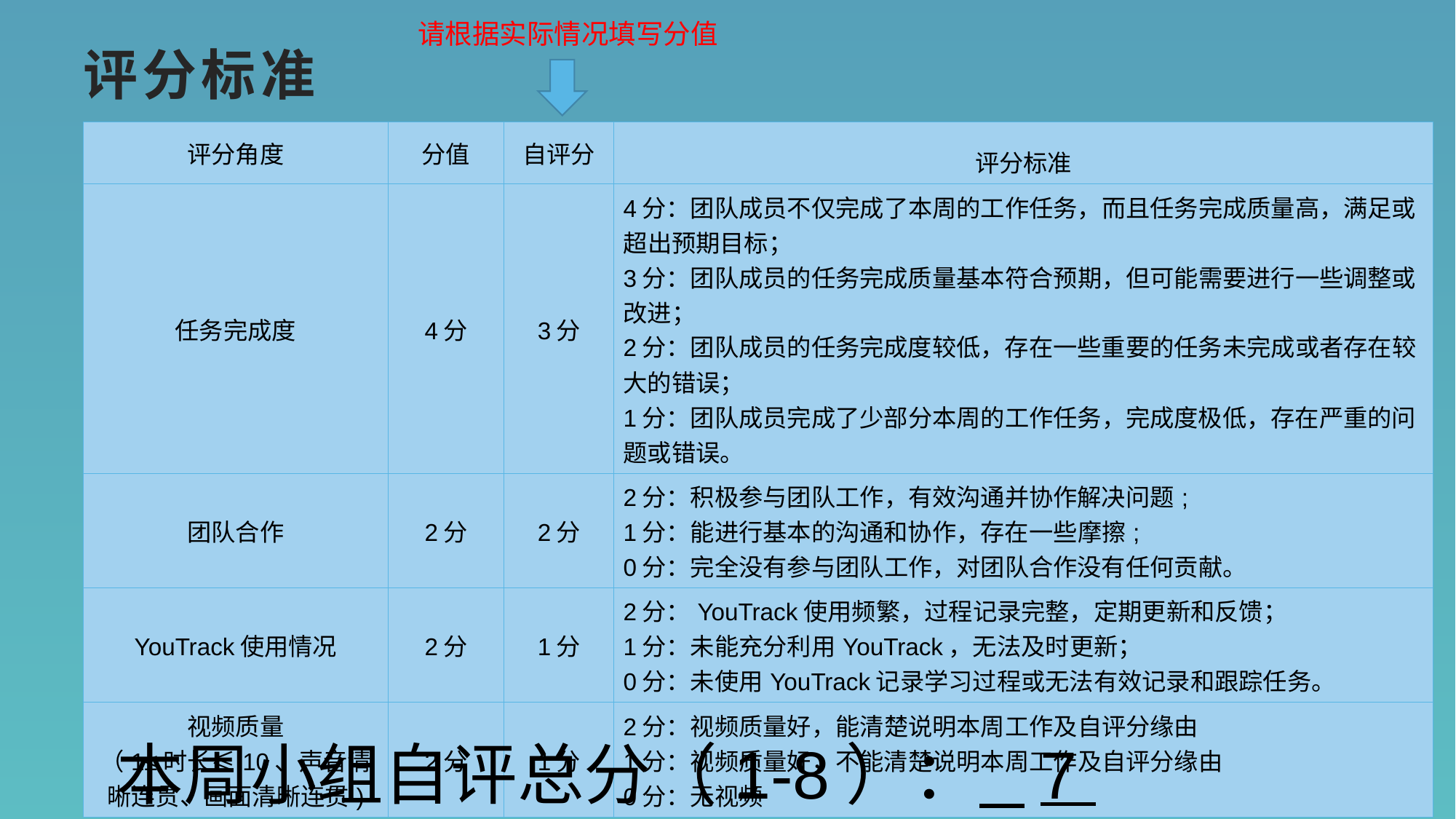

请根据实际情况填写分值
# 评分标准

| 评分角度 | 分值 | 自评分 | 评分标准 |
| --- | --- | --- | --- |
| 任务完成度 | 4分 | 3分 | 4分：团队成员不仅完成了本周的工作任务，而且任务完成质量高，满足或超出预期目标； 3分：团队成员的任务完成质量基本符合预期，但可能需要进行一些调整或改进； 2分：团队成员的任务完成度较低，存在一些重要的任务未完成或者存在较大的错误； 1分：团队成员完成了少部分本周的工作任务，完成度极低，存在严重的问题或错误。 |
| 团队合作 | 2分 | 2分 | 2分：积极参与团队工作，有效沟通并协作解决问题; 1分：能进行基本的沟通和协作，存在一些摩擦; 0分：完全没有参与团队工作，对团队合作没有任何贡献。 |
| YouTrack使用情况 | 2分 | 1分 | 2分：YouTrack使用频繁，过程记录完整，定期更新和反馈； 1分：未能充分利用YouTrack，无法及时更新； 0分：未使用YouTrack记录学习过程或无法有效记录和跟踪任务。 |
| 视频质量 （1≤时长≤10、声音清晰连贯、画面清晰连贯) | 2分 | 1分 | 2分：视频质量好，能清楚说明本周工作及自评分缘由 1分：视频质量好，不能清楚说明本周工作及自评分缘由 0分：无视频 |
本周小组自评总分（1-8）：   7  分